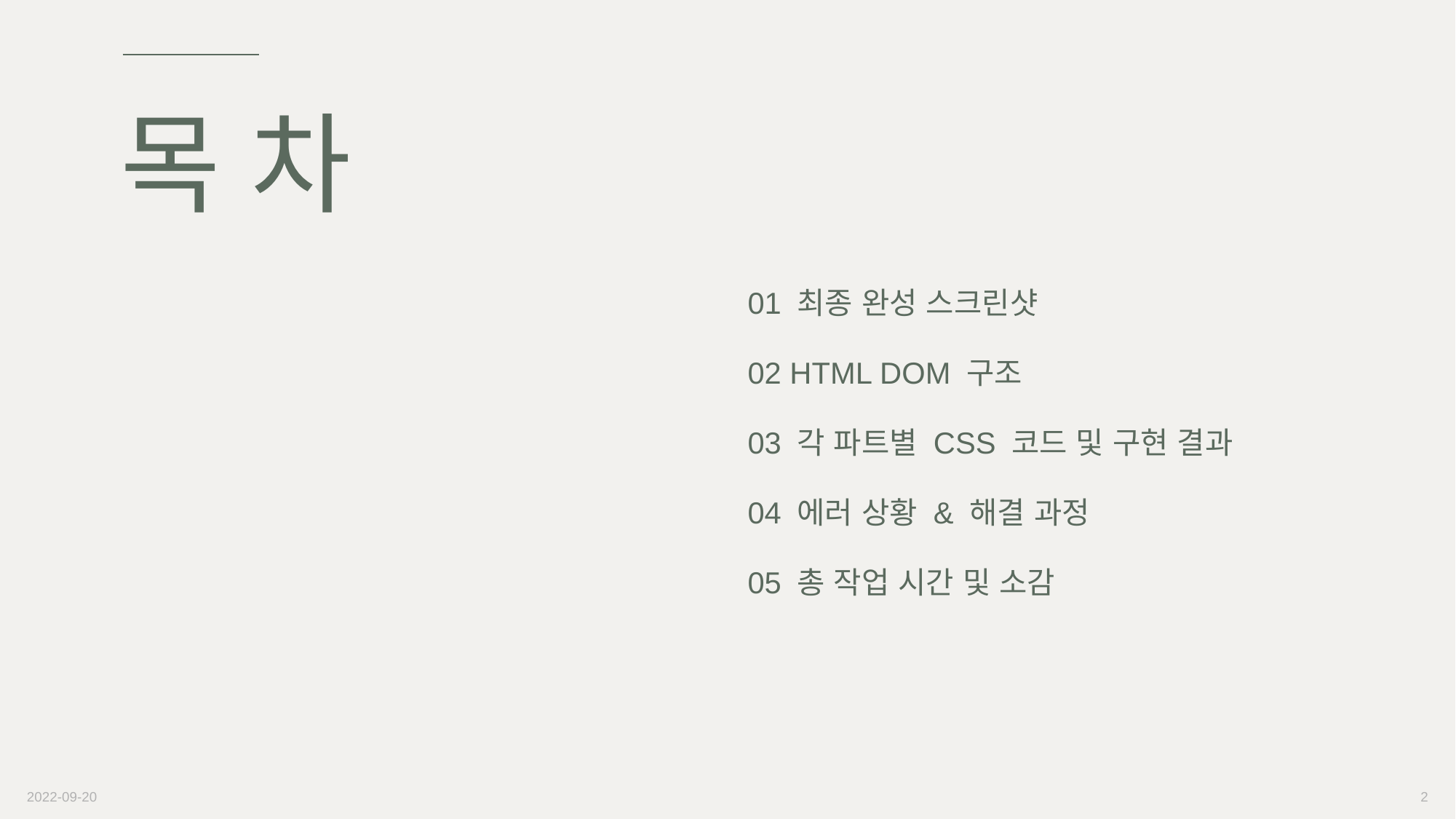

# 목 차
01 최종 완성 스크린샷
02 HTML DOM 구조
03 각 파트별 CSS 코드 및 구현 결과
04 에러 상황 & 해결 과정
05 총 작업 시간 및 소감

2022-09-20
2